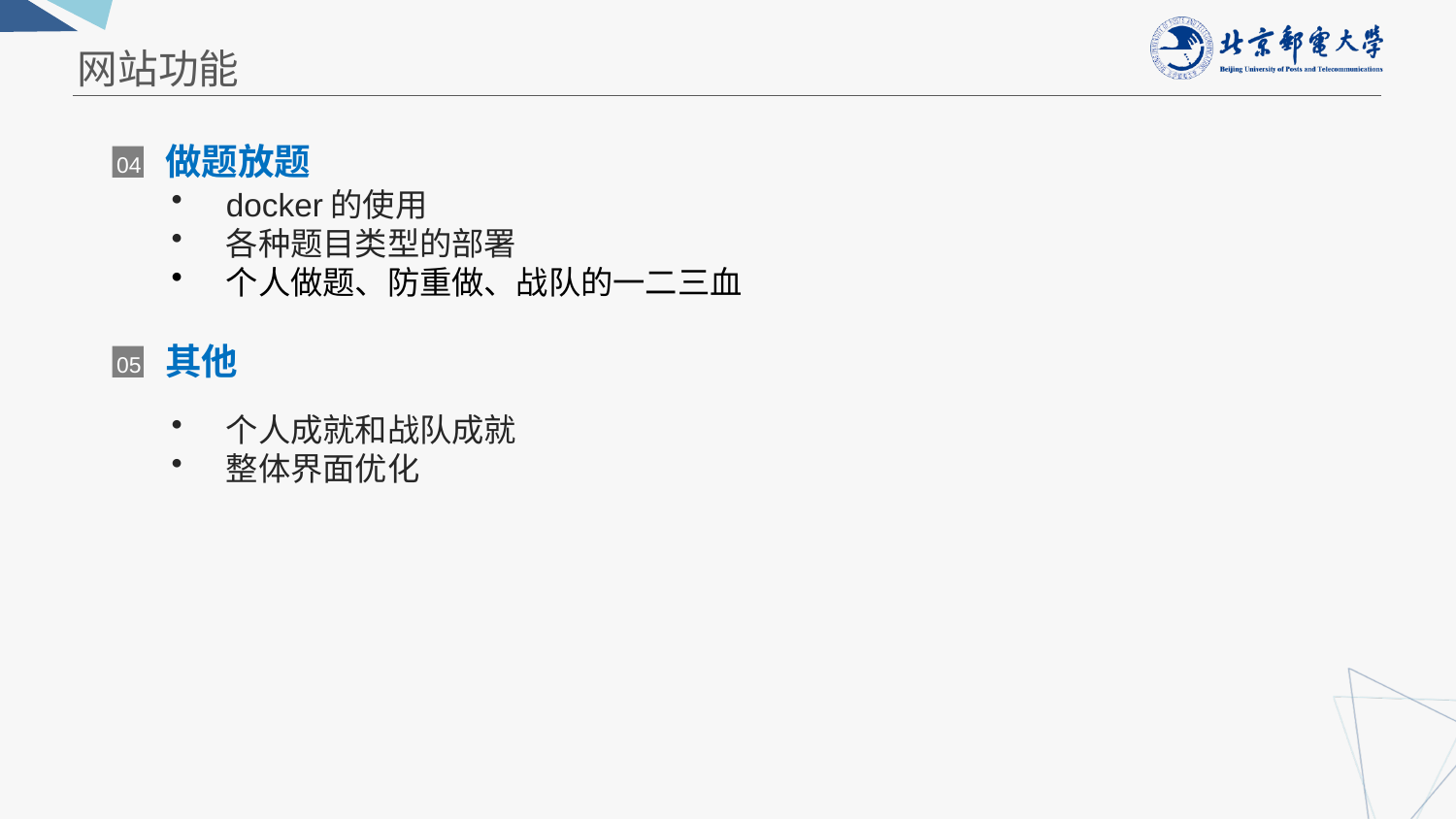

网站功能
做题放题
04

docker的使用
各种题目类型的部署
个人做题、防重做、战队的一二三血
其他
05

个人成就和战队成就
整体界面优化